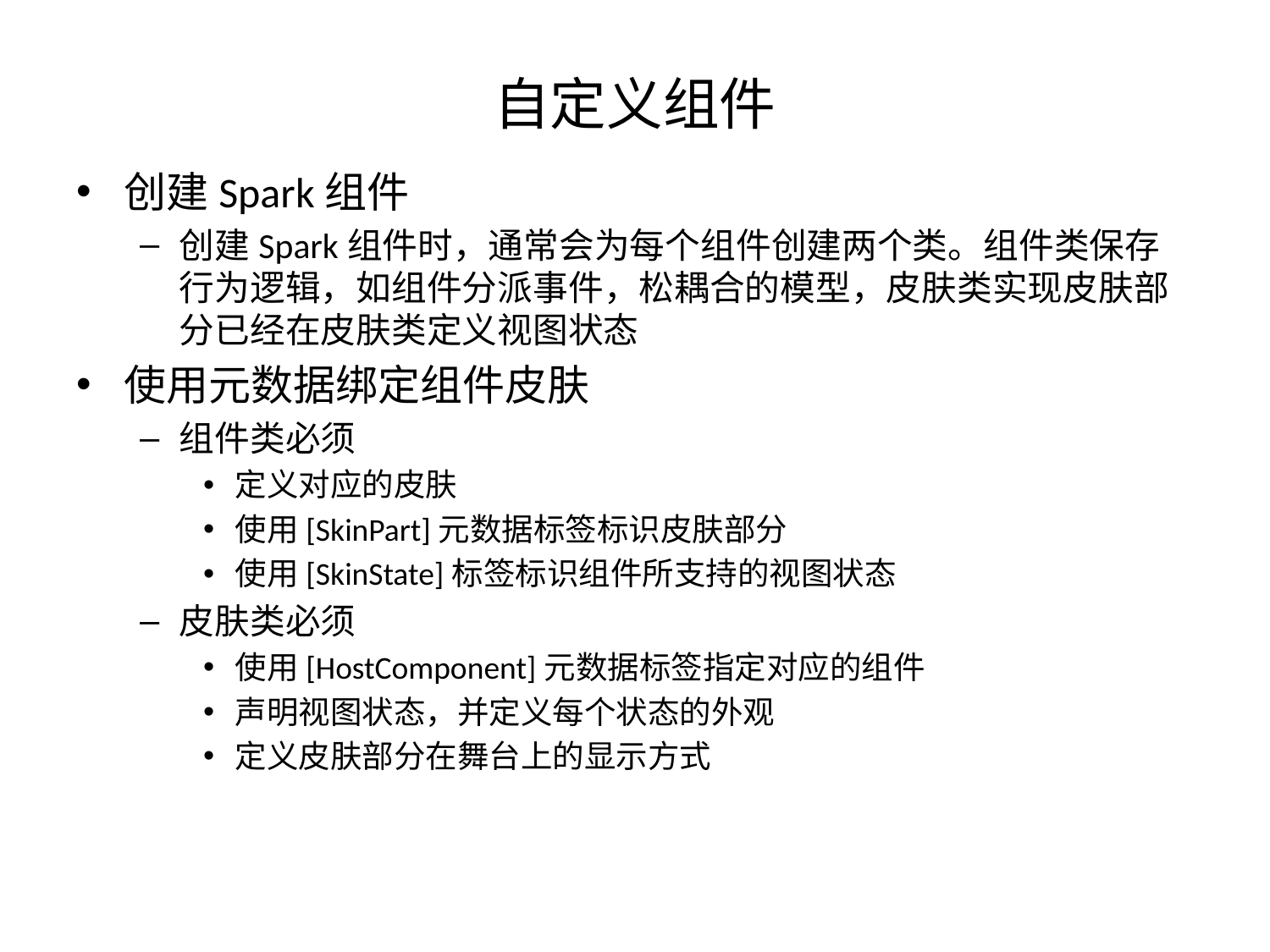

# 自定义组件
创建Spark组件
创建Spark组件时，通常会为每个组件创建两个类。组件类保存行为逻辑，如组件分派事件，松耦合的模型，皮肤类实现皮肤部分已经在皮肤类定义视图状态
使用元数据绑定组件皮肤
组件类必须
定义对应的皮肤
使用[SkinPart]元数据标签标识皮肤部分
使用[SkinState]标签标识组件所支持的视图状态
皮肤类必须
使用[HostComponent]元数据标签指定对应的组件
声明视图状态，并定义每个状态的外观
定义皮肤部分在舞台上的显示方式